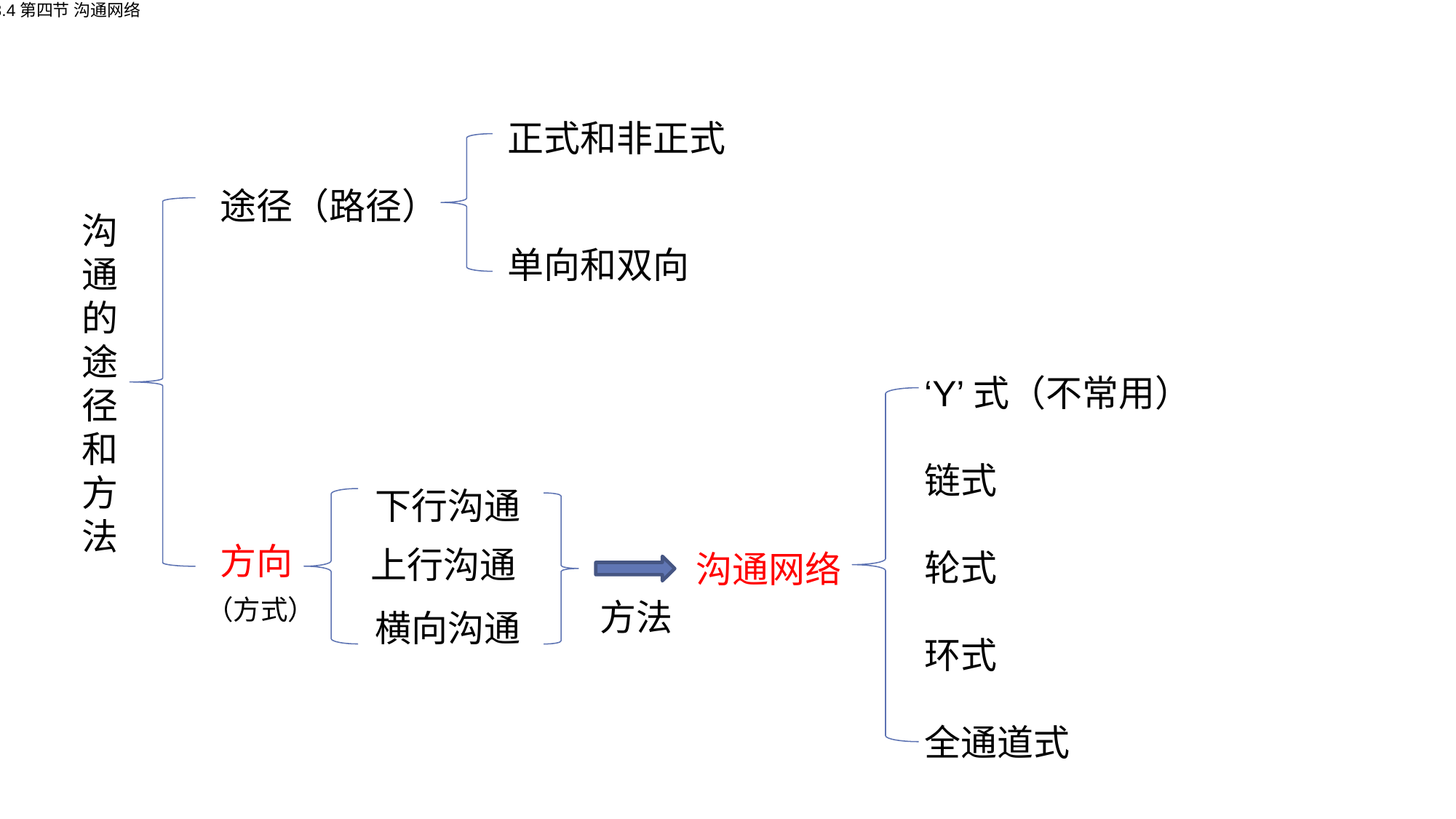

3.4第四节 沟通网络
正式和非正式

途径（路径）

沟通的途径和方法
单向和双向
‘Y’式（不常用）

链式

轮式

环式

全通道式

下行沟通

方向
上行沟通
沟通网络

（方式）
方法
横向沟通